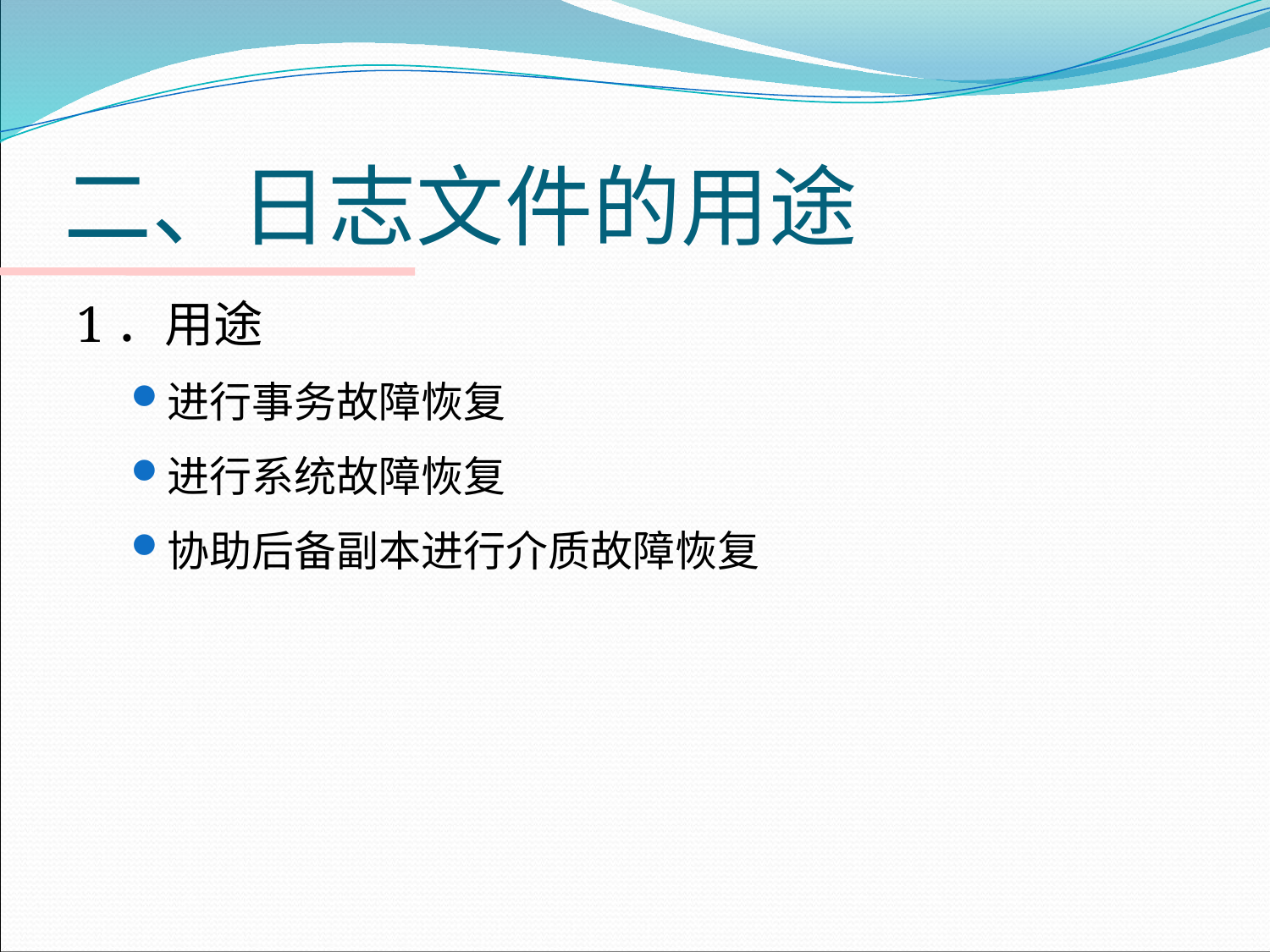

# 二、日志文件的用途
1．用途
进行事务故障恢复
进行系统故障恢复
协助后备副本进行介质故障恢复

942